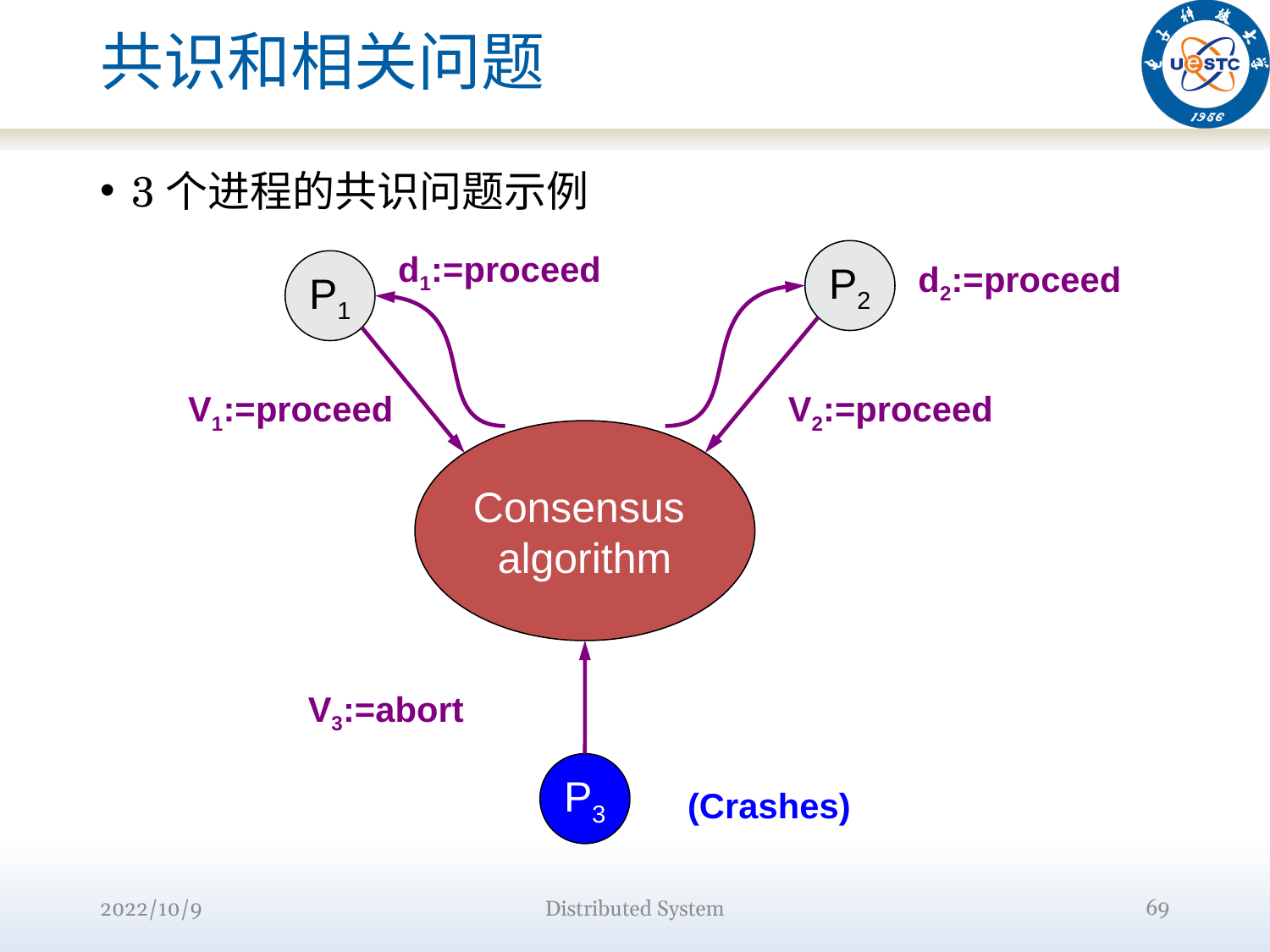

# 共识和相关问题
3个进程的共识问题示例

d1:=proceed
P2
d2:=proceed
P1
V1:=proceed
V2:=proceed
Consensus
algorithm
V3:=abort
P3
(Crashes)
2022/10/9
Distributed System
69